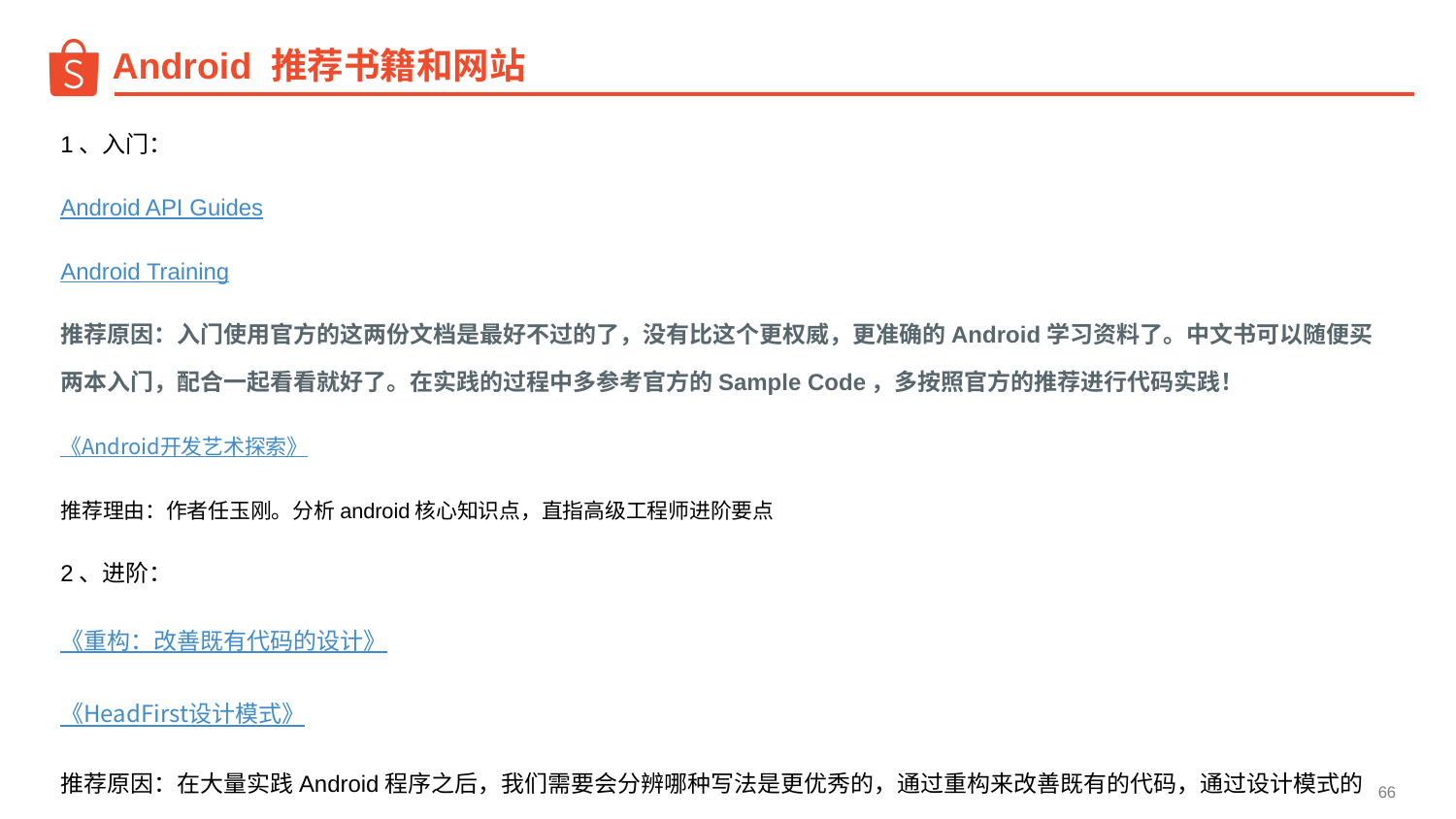

Android 推荐书籍和网站
1、入门：
Android API Guides
Android Training
推荐原因：入门使用官方的这两份文档是最好不过的了，没有比这个更权威，更准确的Android学习资料了。中文书可以随便买两本入门，配合一起看看就好了。在实践的过程中多参考官方的Sample Code，多按照官方的推荐进行代码实践！
《Android开发艺术探索》
推荐理由：作者任玉刚。分析android核心知识点，直指高级工程师进阶要点
2、进阶：
《重构：改善既有代码的设计》
《HeadFirst设计模式》
推荐原因：在大量实践Android程序之后，我们需要会分辨哪种写法是更优秀的，通过重构来改善既有的代码，通过设计模式的不断理解实践对既有的框架进行优化，追求更加设计良好的程序。
66